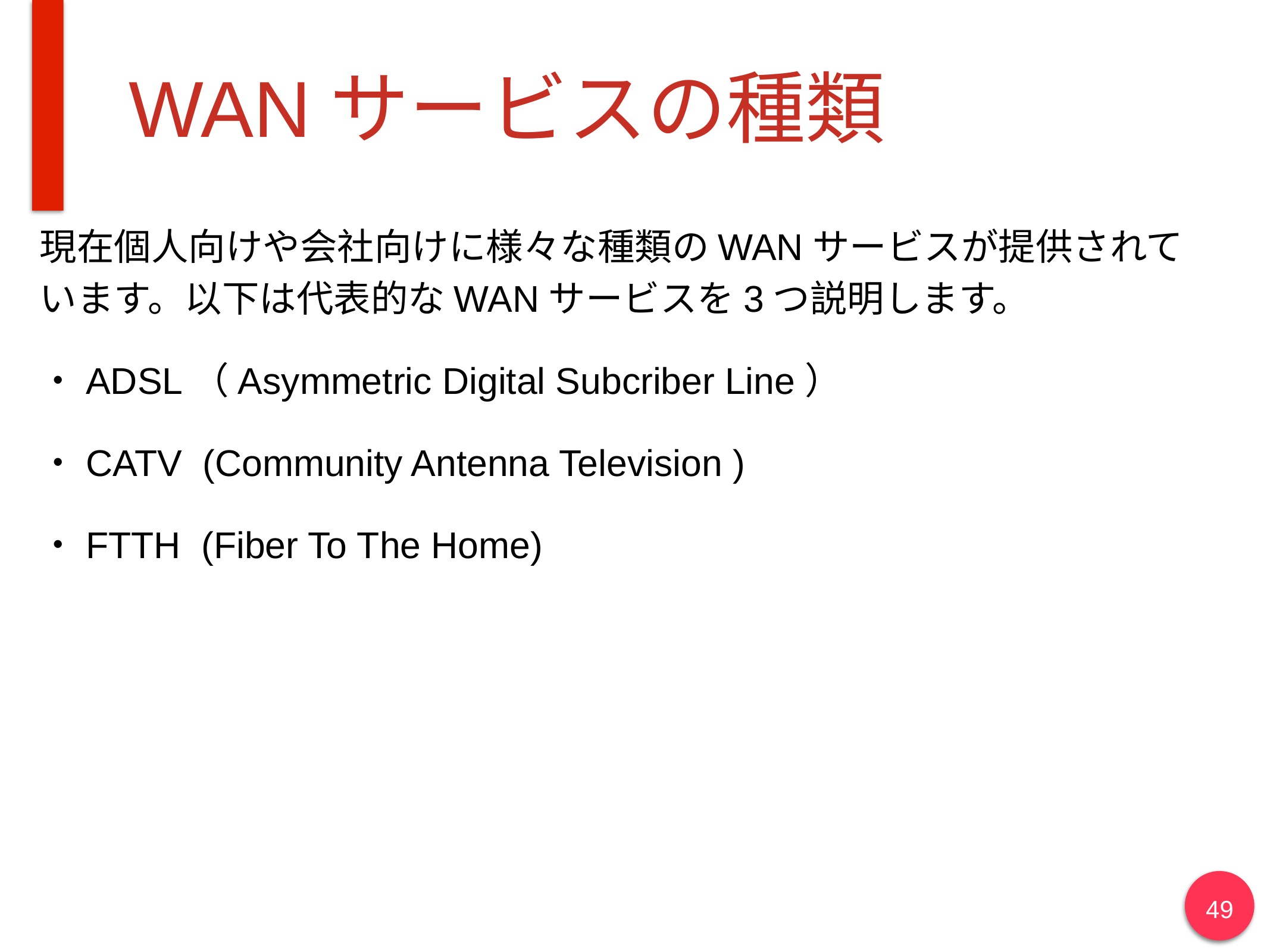

# WANサービスの種類
現在個人向けや会社向けに様々な種類のWANサービスが提供されて
います。以下は代表的なWANサービスを3つ説明します。
・ADSL（Asymmetric Digital Subcriber Line）
・CATV  (Community Antenna Television )
・FTTH  (Fiber To The Home)
49